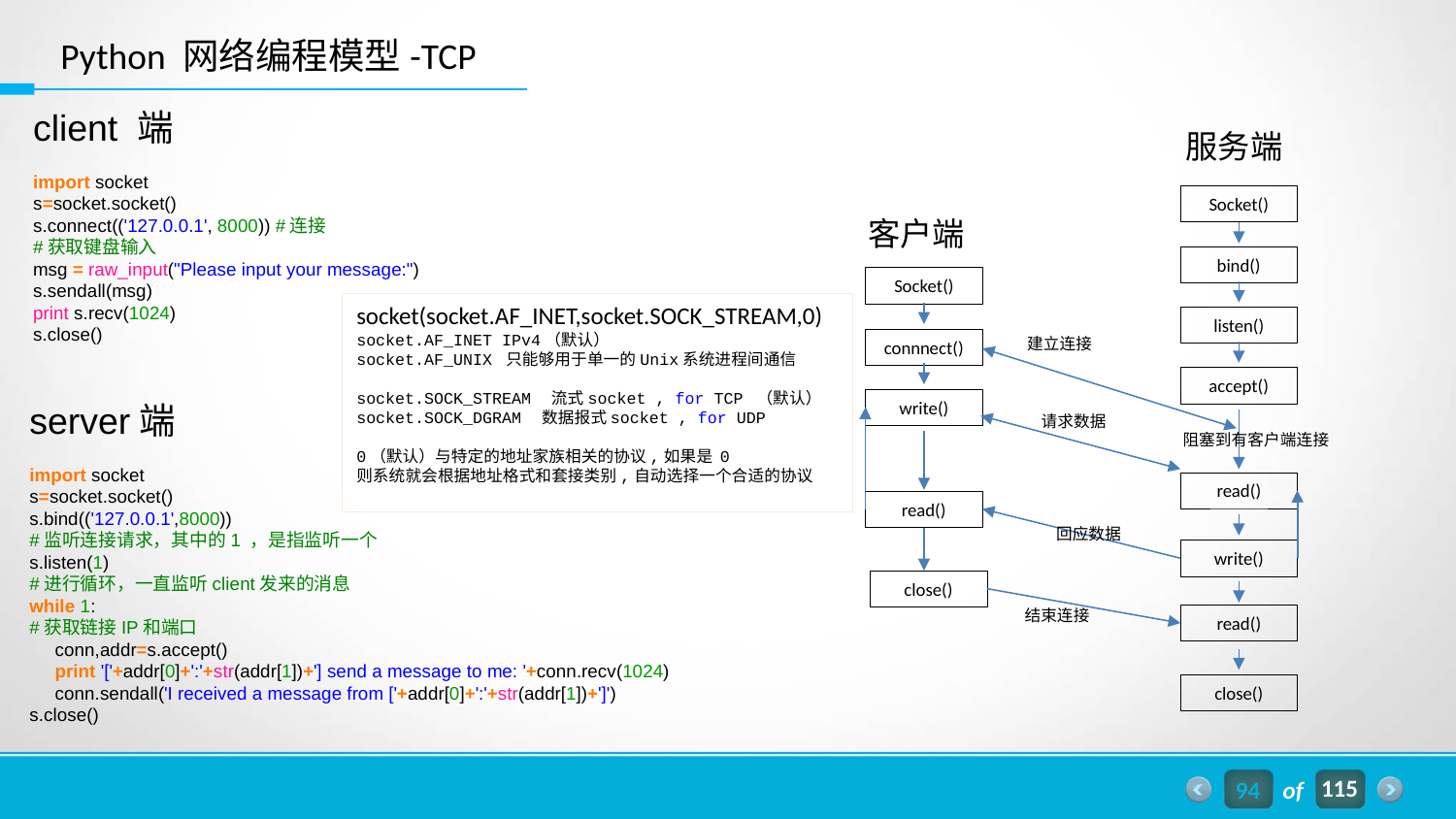

Python 网络编程模型-TCP

client 端

import socket
s=socket.socket()
s.connect(('127.0.0.1', 8000)) #连接
#获取键盘输入
msg = raw_input("Please input your message:")
s.sendall(msg)
print s.recv(1024)
s.close()
服务端
Socket()
bind()
Socket()
listen()
建立连接
connnect()
accept()
write()
请求数据
阻塞到有客户端连接
read()
read()
回应数据
write()
close()
结束连接
read()
close()
客户端
socket(socket.AF_INET,socket.SOCK_STREAM,0)
socket.AF_INET IPv4（默认）
socket.AF_UNIX 只能够用于单一的Unix系统进程间通信

socket.SOCK_STREAM　流式socket , for TCP （默认）
socket.SOCK_DGRAM　数据报式socket , for UDP

0（默认）与特定的地址家族相关的协议,如果是 0
则系统就会根据地址格式和套接类别,自动选择一个合适的协议

server端

import socket
s=socket.socket()
s.bind(('127.0.0.1',8000))
#监听连接请求，其中的1 ，是指监听一个
s.listen(1)
#进行循环，一直监听client发来的消息
while 1:
#获取链接IP和端口
     conn,addr=s.accept()
     print '['+addr[0]+':'+str(addr[1])+'] send a message to me: '+conn.recv(1024)
     conn.sendall('I received a message from ['+addr[0]+':'+str(addr[1])+']')
s.close()
94